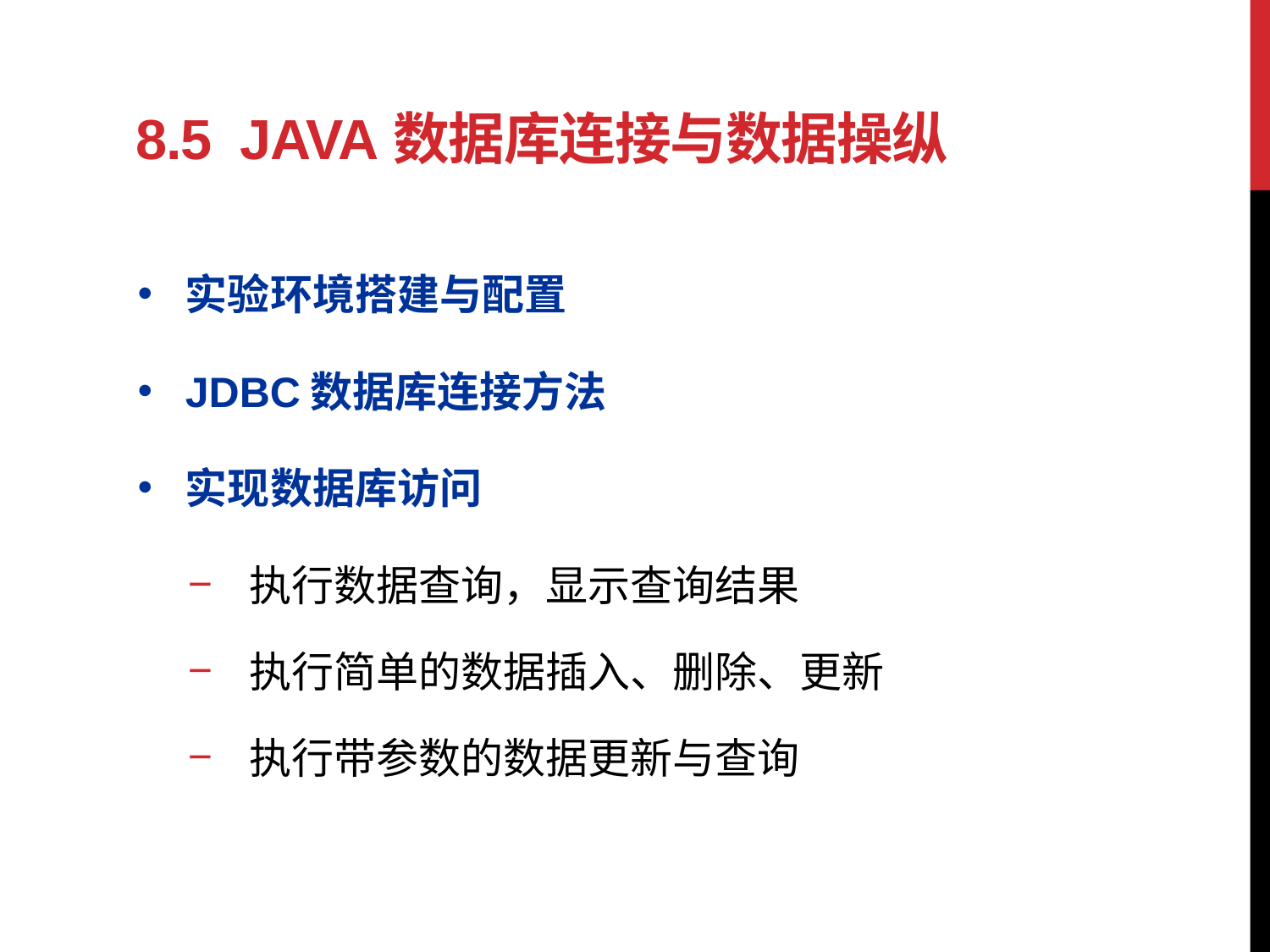

# 8.5  Java数据库连接与数据操纵
实验环境搭建与配置
JDBC数据库连接方法
实现数据库访问
执行数据查询，显示查询结果
执行简单的数据插入、删除、更新
执行带参数的数据更新与查询